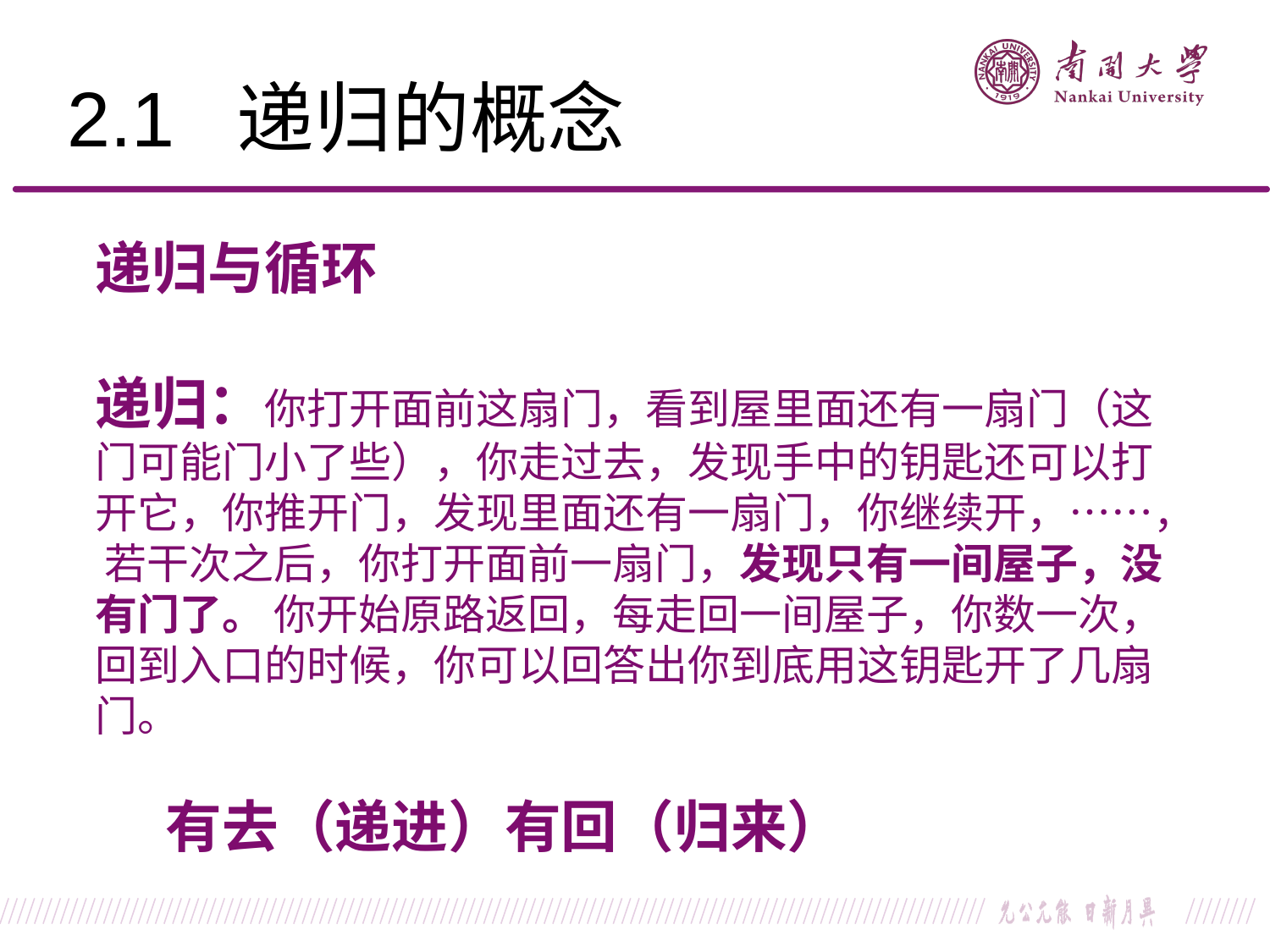

2.1  递归的概念
递归与循环

递归：你打开面前这扇门，看到屋里面还有一扇门（这门可能门小了些），你走过去，发现手中的钥匙还可以打开它，你推开门，发现里面还有一扇门，你继续开，……， 若干次之后，你打开面前一扇门，发现只有一间屋子，没有门了。 你开始原路返回，每走回一间屋子，你数一次，回到入口的时候，你可以回答出你到底用这钥匙开了几扇门。

	有去（递进）有回（归来）